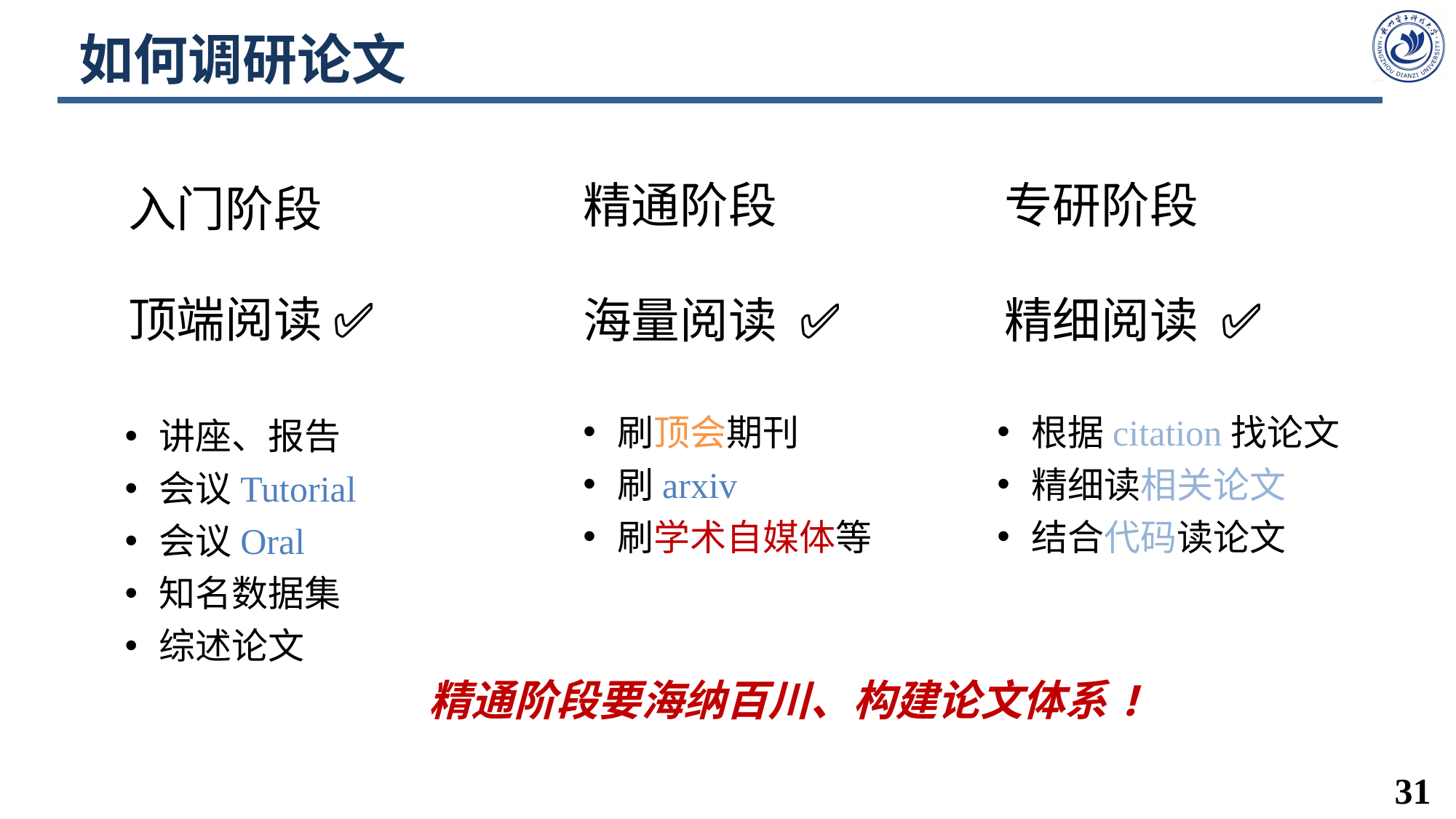

# 如何调研论文
精通阶段
专研阶段
入门阶段
顶端阅读 ✅
海量阅读  ✅
精细阅读  ✅
刷顶会期刊
刷arxiv
刷学术自媒体等
根据citation找论文
精细读相关论文
结合代码读论文
讲座、报告
会议Tutorial
会议Oral
知名数据集
综述论文
精通阶段要海纳百川、构建论文体系!
31